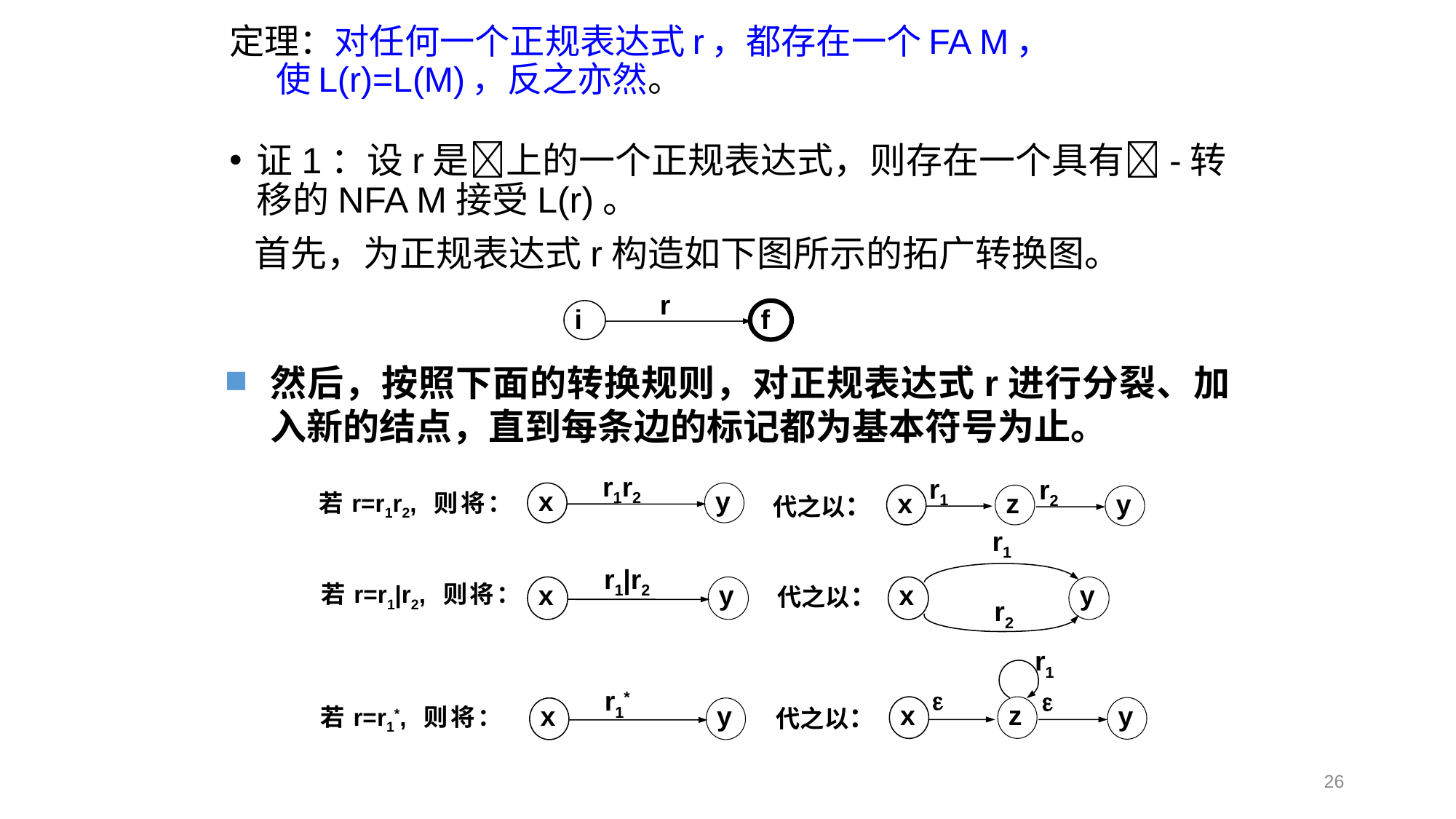

# 定理：对任何一个正规表达式r，都存在一个FA M， 使L(r)=L(M)，反之亦然。
证1：设r是∑上的一个正规表达式，则存在一个具有ε-转移的NFA M接受L(r)。
  首先，为正规表达式r构造如下图所示的拓广转换图。
r
i

f

然后，按照下面的转换规则，对正规表达式r进行分裂、加入新的结点，直到每条边的标记都为基本符号为止。
r1r2
x

y

r1
r2
x

z

y

代之以：
若r=r1r2, 则将：
r1

x

y

r2

r1|r2
x

y

代之以：
若r=r1|r2, 则将：
r1

ε
ε
x

z

y

r1*
x

y

代之以：
若r=r1*, 则将：
26